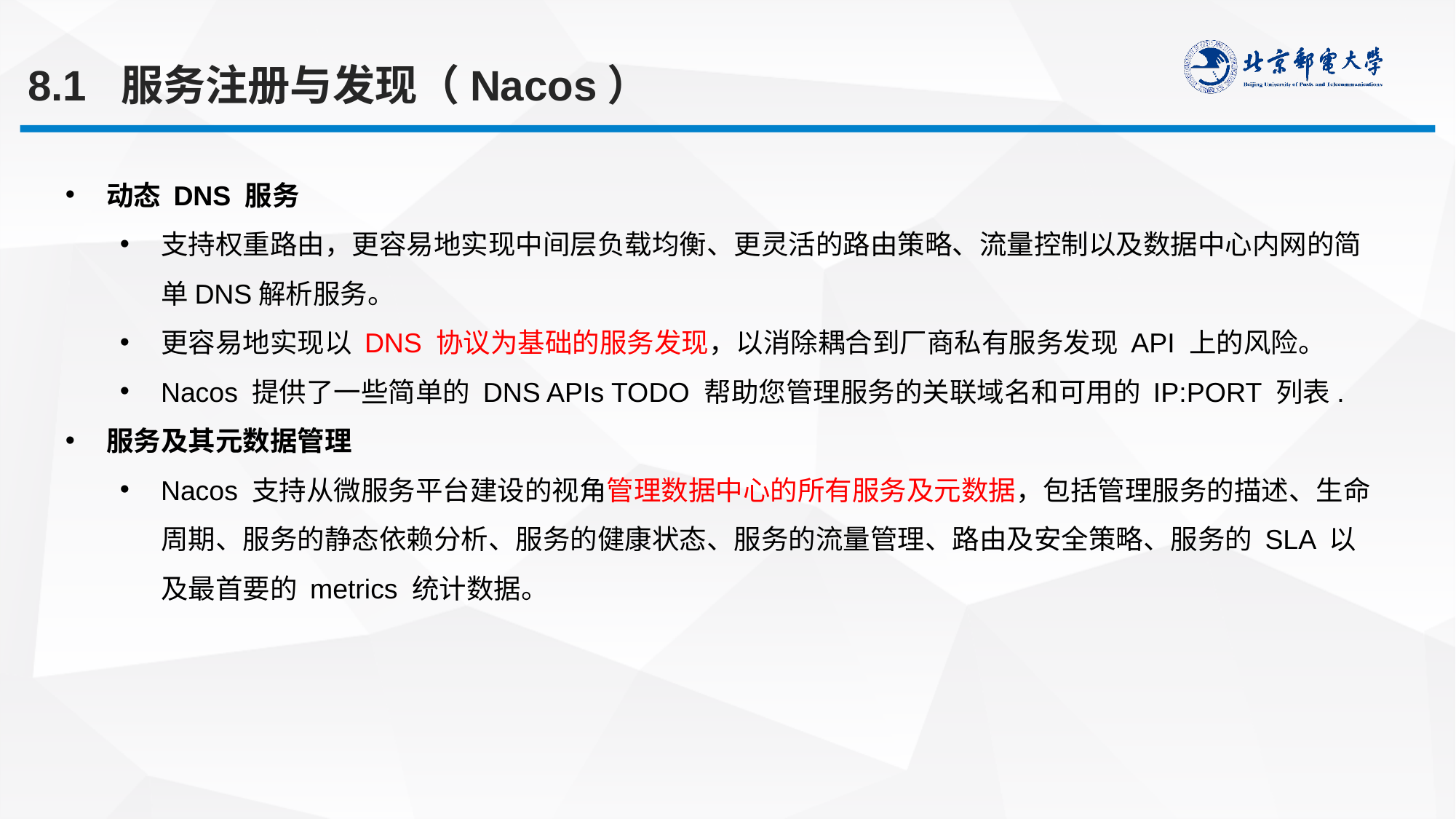

8.1  服务注册与发现（Nacos）

动态 DNS 服务
支持权重路由，更容易地实现中间层负载均衡、更灵活的路由策略、流量控制以及数据中心内网的简单DNS解析服务。
更容易地实现以 DNS 协议为基础的服务发现，以消除耦合到厂商私有服务发现 API 上的风险。
Nacos 提供了一些简单的 DNS APIs TODO 帮助您管理服务的关联域名和可用的 IP:PORT 列表.
服务及其元数据管理
Nacos 支持从微服务平台建设的视角管理数据中心的所有服务及元数据，包括管理服务的描述、生命周期、服务的静态依赖分析、服务的健康状态、服务的流量管理、路由及安全策略、服务的 SLA 以及最首要的 metrics 统计数据。